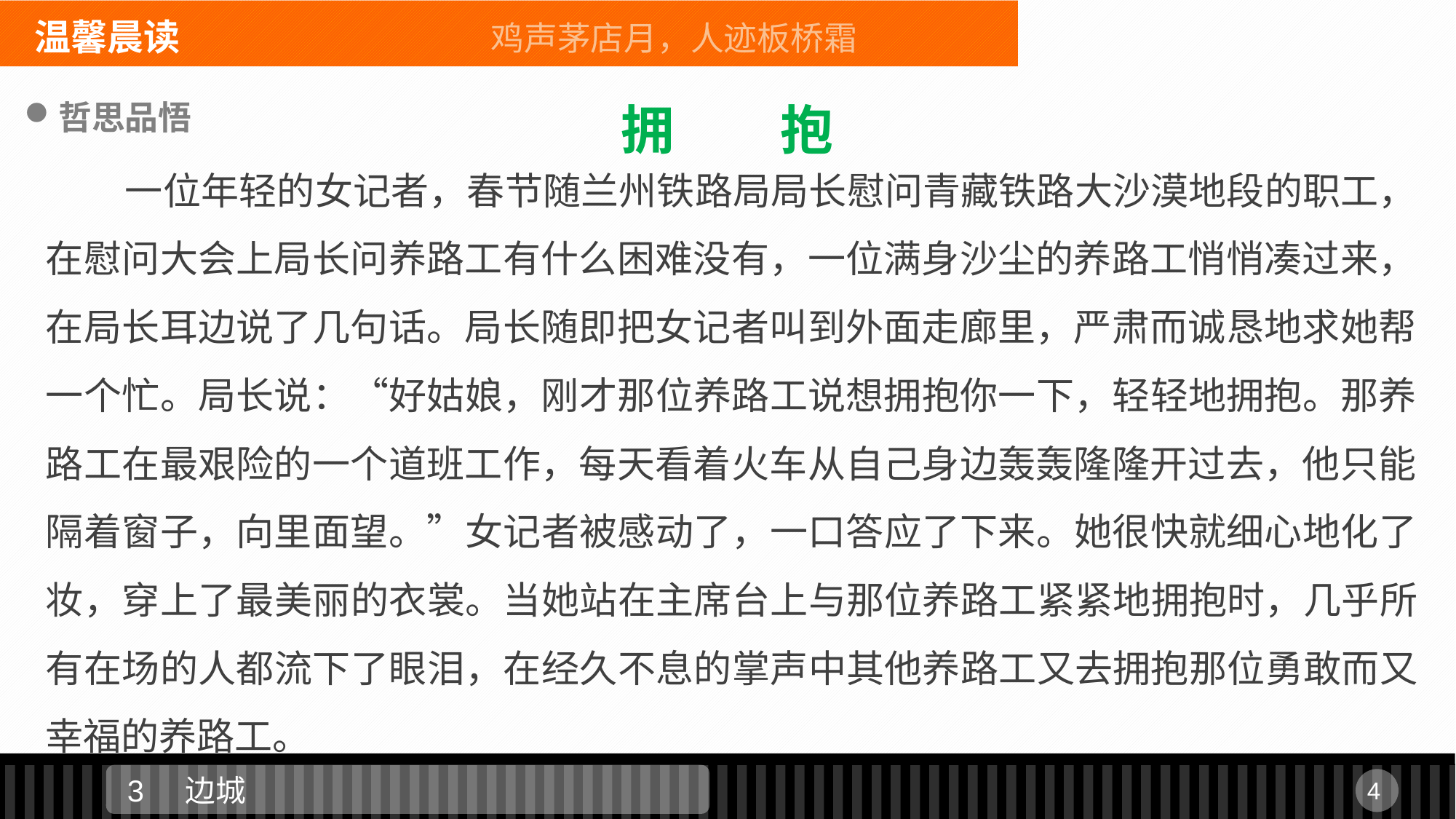

温馨晨读                                      鸡声茅店月，人迹板桥霜
拥　　抱
哲思品悟
        一位年轻的女记者，春节随兰州铁路局局长慰问青藏铁路大沙漠地段的职工，在慰问大会上局长问养路工有什么困难没有，一位满身沙尘的养路工悄悄凑过来，在局长耳边说了几句话。局长随即把女记者叫到外面走廊里，严肃而诚恳地求她帮一个忙。局长说：“好姑娘，刚才那位养路工说想拥抱你一下，轻轻地拥抱。那养路工在最艰险的一个道班工作，每天看着火车从自己身边轰轰隆隆开过去，他只能隔着窗子，向里面望。”女记者被感动了，一口答应了下来。她很快就细心地化了妆，穿上了最美丽的衣裳。当她站在主席台上与那位养路工紧紧地拥抱时，几乎所有在场的人都流下了眼泪，在经久不息的掌声中其他养路工又去拥抱那位勇敢而又幸福的养路工。